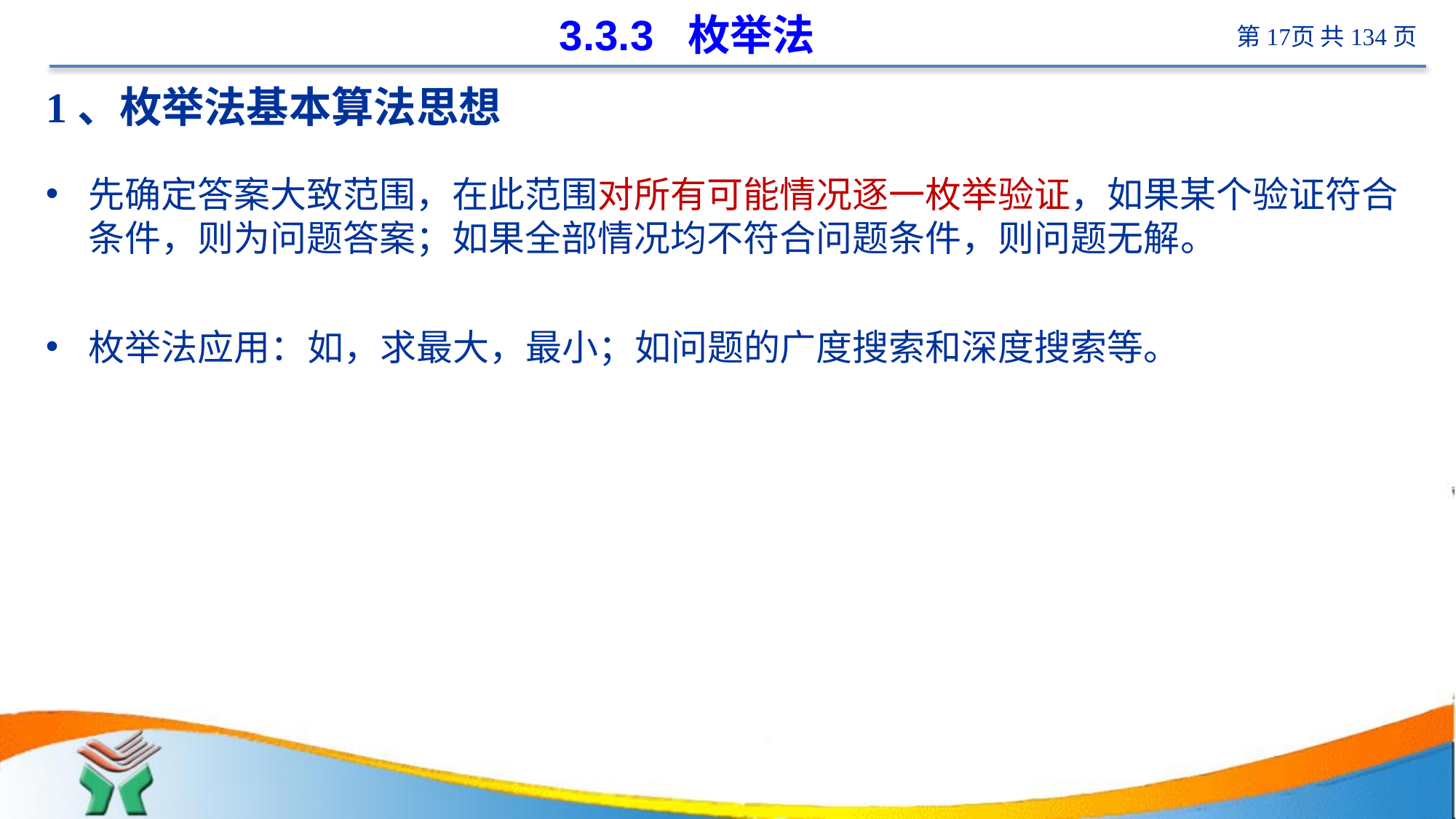

# 3.3.3  枚举法
1、枚举法基本算法思想

先确定答案大致范围，在此范围对所有可能情况逐一枚举验证，如果某个验证符合条件，则为问题答案；如果全部情况均不符合问题条件，则问题无解。

枚举法应用：如，求最大，最小；如问题的广度搜索和深度搜索等。